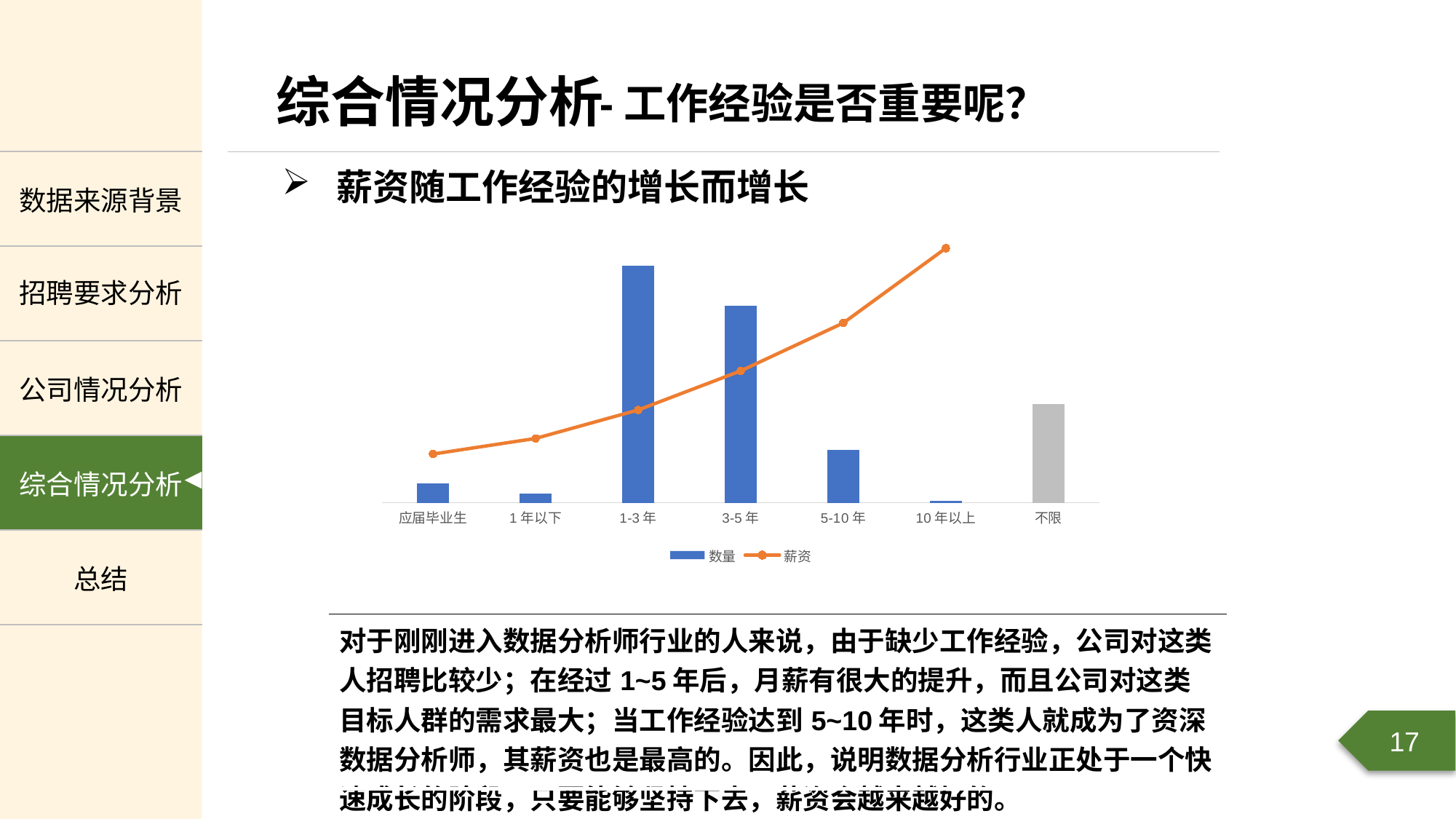

-工作经验是否重要呢？
薪资随工作经验的增长而增长

[unsupported chart]

| 对于刚刚进入数据分析师行业的人来说，由于缺少工作经验，公司对这类人招聘比较少；在经过1~5年后，月薪有很大的提升，而且公司对这类目标人群的需求最大；当工作经验达到5~10年时，这类人就成为了资深数据分析师，其薪资也是最高的。因此，说明数据分析行业正处于一个快速成长的阶段，只要能够坚持下去，薪资会越来越好的。 |
| --- |